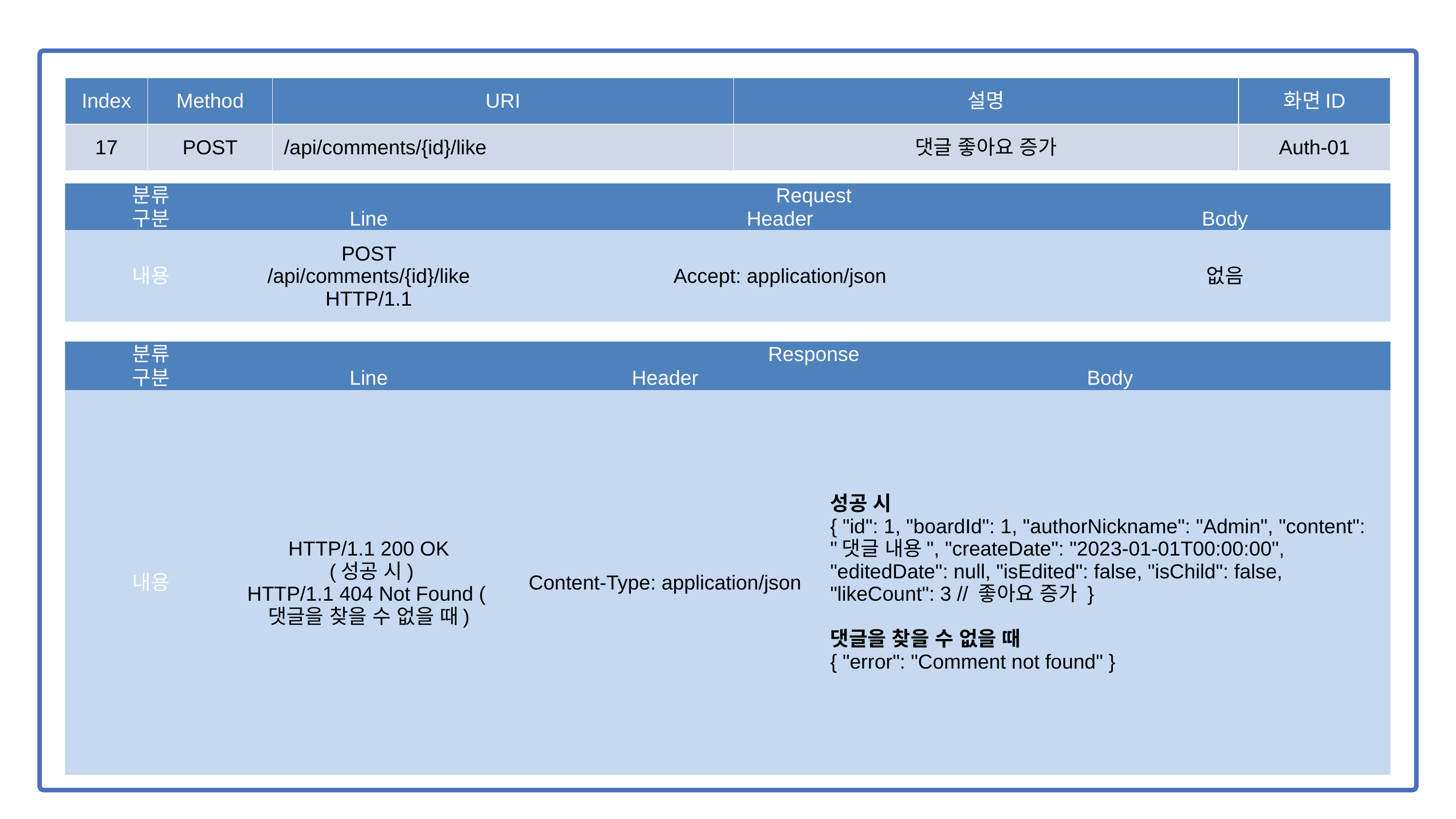

| Index | Method | URI | 설명 | 화면ID |
| --- | --- | --- | --- | --- |
| 17 | POST | /api/comments/{id}/like | 댓글 좋아요 증가 | Auth-01 |
| 분류 | Request |  |  |
| --- | --- | --- | --- |
| 구분 | Line | Header | Body |
| 내용 | POST /api/comments/{id}/like HTTP/1.1 | Accept: application/json | 없음 |
| 분류 | Response |  |  |
| --- | --- | --- | --- |
| 구분 | Line | Header | Body |
| 내용 | HTTP/1.1 200 OK (성공 시) HTTP/1.1 404 Not Found (댓글을 찾을 수 없을 때) | Content-Type: application/json | 성공 시 { "id": 1, "boardId": 1, "authorNickname": "Admin", "content": "댓글 내용", "createDate": "2023-01-01T00:00:00", "editedDate": null, "isEdited": false, "isChild": false, "likeCount": 3 // 좋아요 증가 } 댓글을 찾을 수 없을 때 { "error": "Comment not found" } |